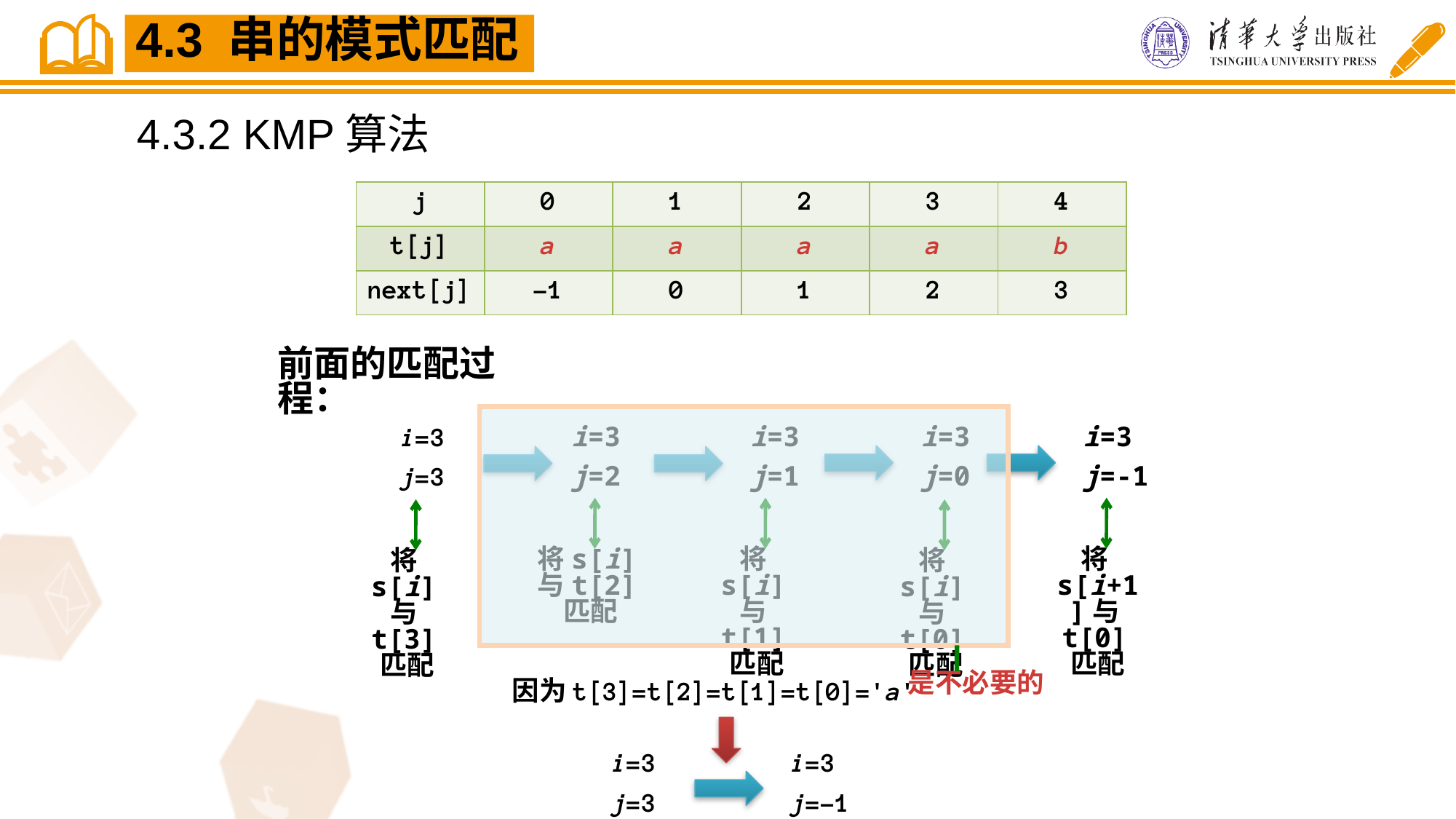

4.3 串的模式匹配
4.3.2 KMP算法
| j | 0 | 1 | 2 | 3 | 4 |
| --- | --- | --- | --- | --- | --- |
| t[j] | a | a | a | a | b |
| next[j] | -1 | 0 | 1 | 2 | 3 |
前面的匹配过程：

是不必要的
i=3
j=3
i=3
j=2

将s[i]与t[2]匹配
i=3
j=1

将s[i]与t[1]匹配
i=3
j=0

将s[i]与t[0]匹配
i=3
j=-1

将s[i+1]与t[0]匹配
将s[i]与t[3]匹配
因为t[3]=t[2]=t[1]=t[0]='a'

i=3
j=3
i=3
j=-1